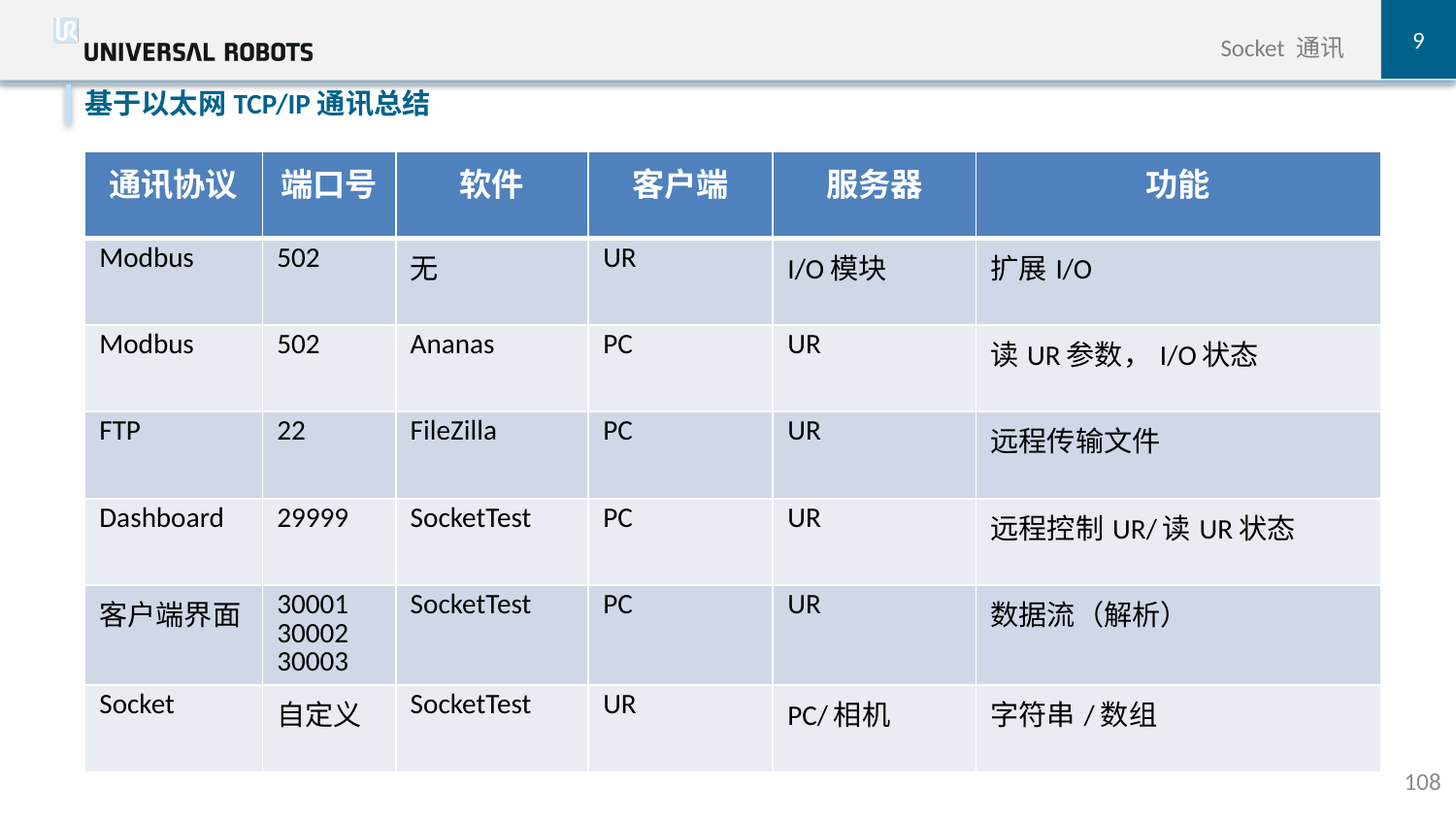

9
Socket 通讯

基于以太网TCP/IP通讯总结
| 通讯协议 | 端口号 | 软件 | 客户端 | 服务器 | 功能 |
| --- | --- | --- | --- | --- | --- |
| Modbus | 502 | 无 | UR | I/O模块 | 扩展I/O |
| Modbus | 502 | Ananas | PC | UR | 读UR参数，I/O状态 |
| FTP | 22 | FileZilla | PC | UR | 远程传输文件 |
| Dashboard | 29999 | SocketTest | PC | UR | 远程控制UR/读UR状态 |
| 客户端界面 | 30001 30002 30003 | SocketTest | PC | UR | 数据流（解析） |
| Socket | 自定义 | SocketTest | UR | PC/相机 | 字符串/数组 |
108